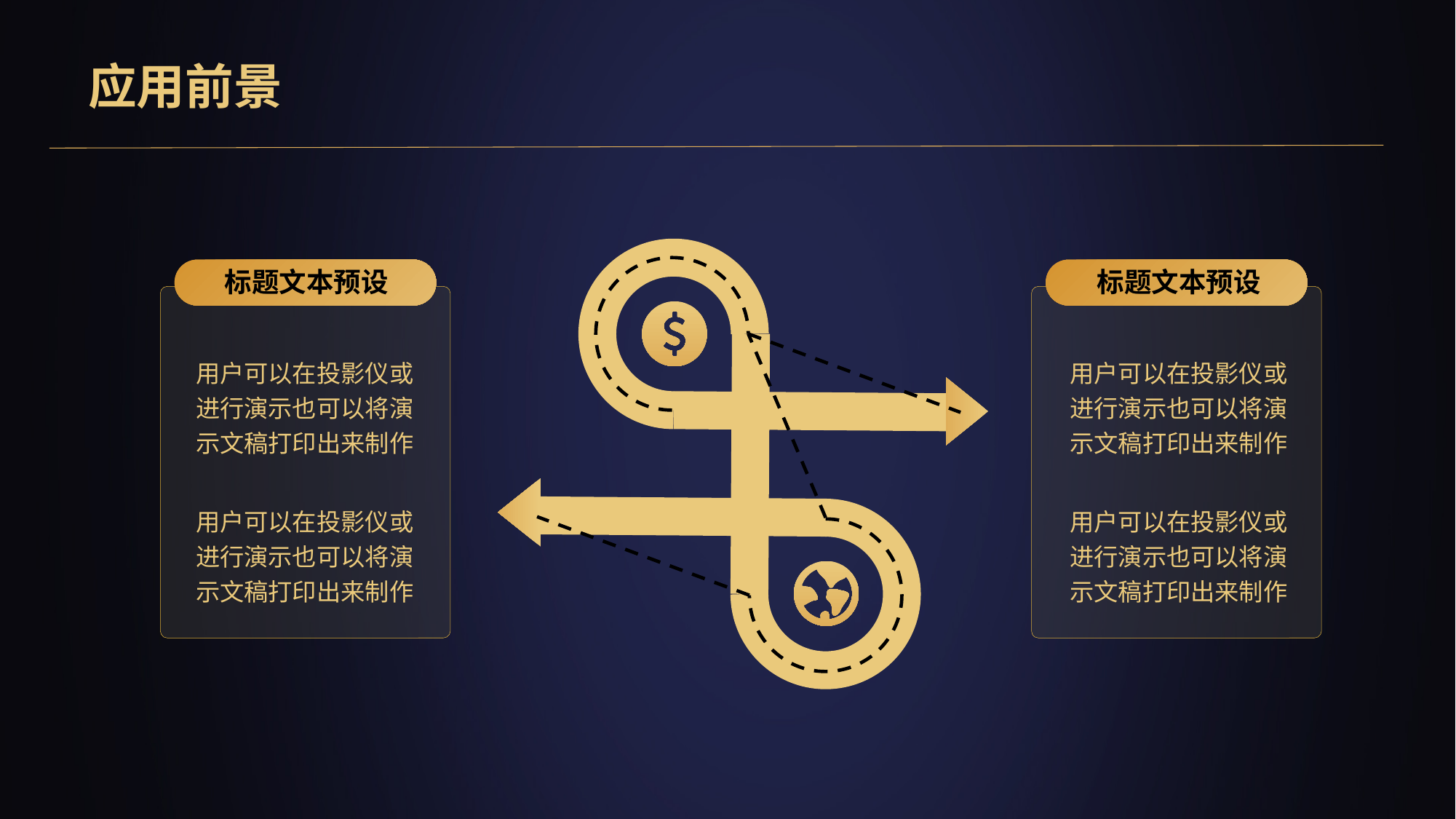

应用前景

标题文本预设

用户可以在投影仪或进行演示也可以将演示文稿打印出来制作
用户可以在投影仪或进行演示也可以将演示文稿打印出来制作

标题文本预设

用户可以在投影仪或进行演示也可以将演示文稿打印出来制作
用户可以在投影仪或进行演示也可以将演示文稿打印出来制作